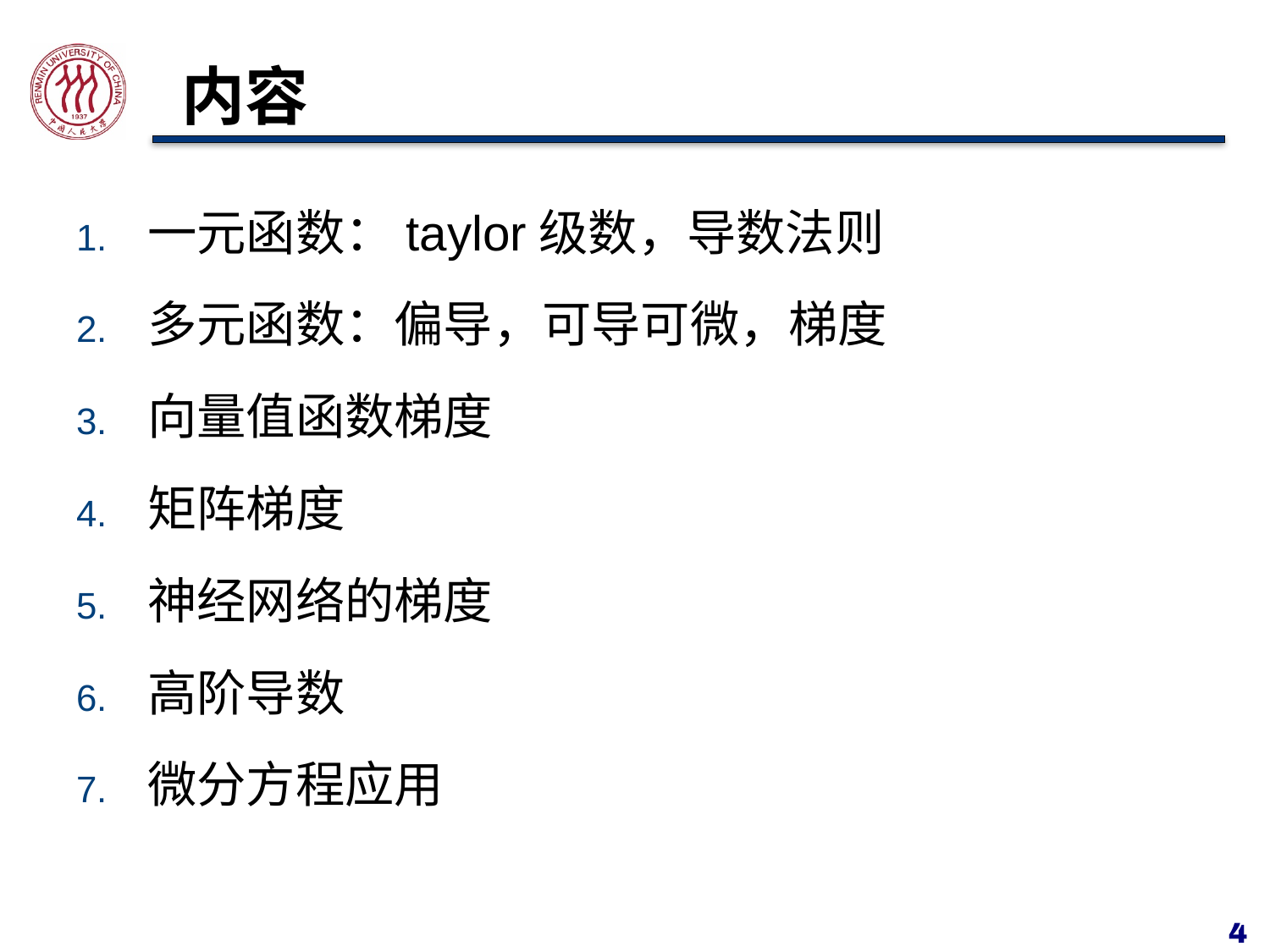

# 内容
一元函数：taylor级数，导数法则
多元函数：偏导，可导可微，梯度
向量值函数梯度
矩阵梯度
神经网络的梯度
高阶导数
微分方程应用